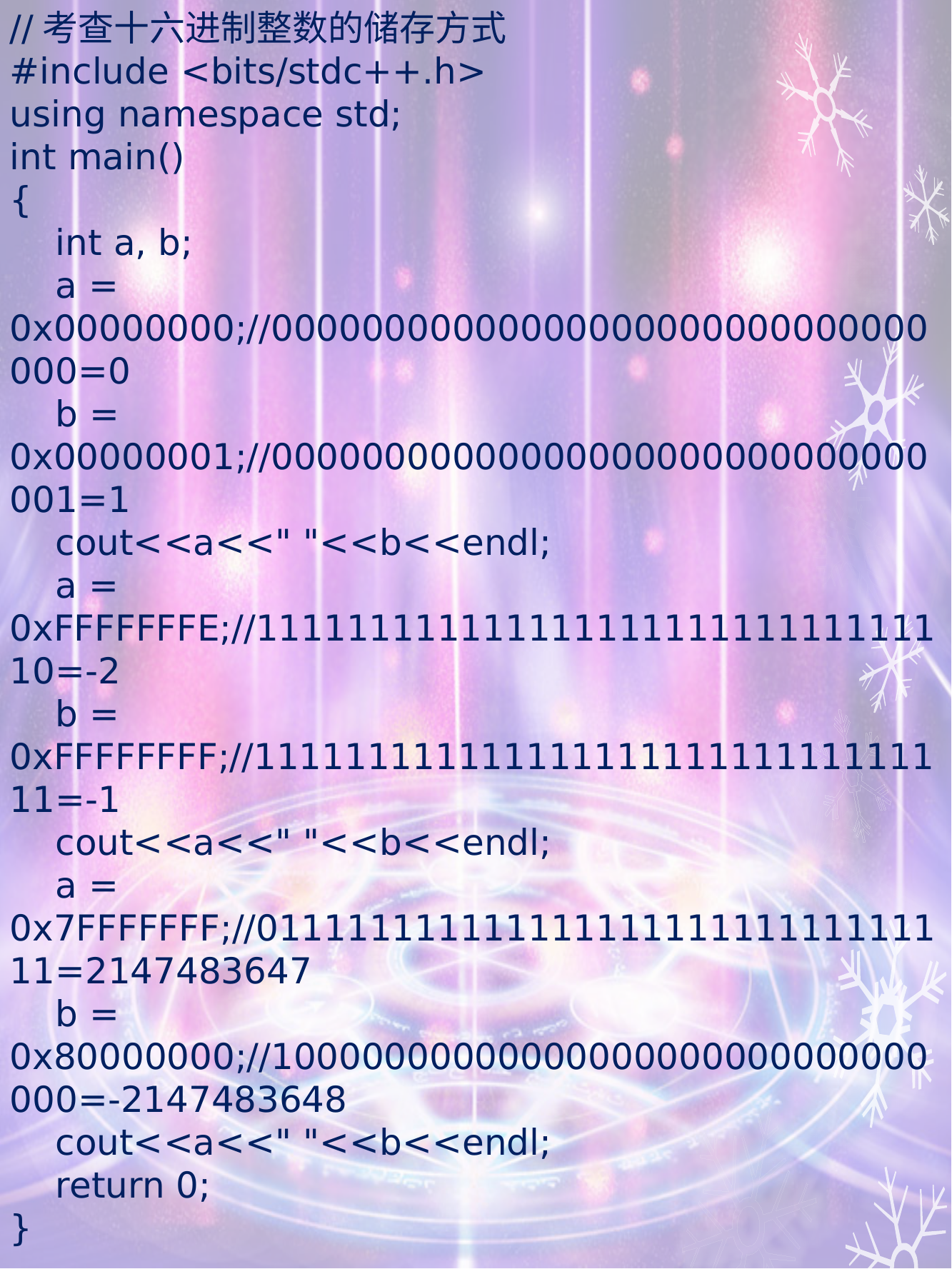

//考查十六进制整数的储存方式
#include <bits/stdc++.h>
using namespace std;
int main()
{
    int a, b;
    a = 0x00000000;//00000000000000000000000000000000=0
    b = 0x00000001;//00000000000000000000000000000001=1
    cout<<a<<" "<<b<<endl;
    a = 0xFFFFFFFE;//11111111111111111111111111111110=-2
    b = 0xFFFFFFFF;//11111111111111111111111111111111=-1
    cout<<a<<" "<<b<<endl;
    a = 0x7FFFFFFF;//01111111111111111111111111111111=2147483647
    b = 0x80000000;//10000000000000000000000000000000=-2147483648
    cout<<a<<" "<<b<<endl;
    return 0;
}